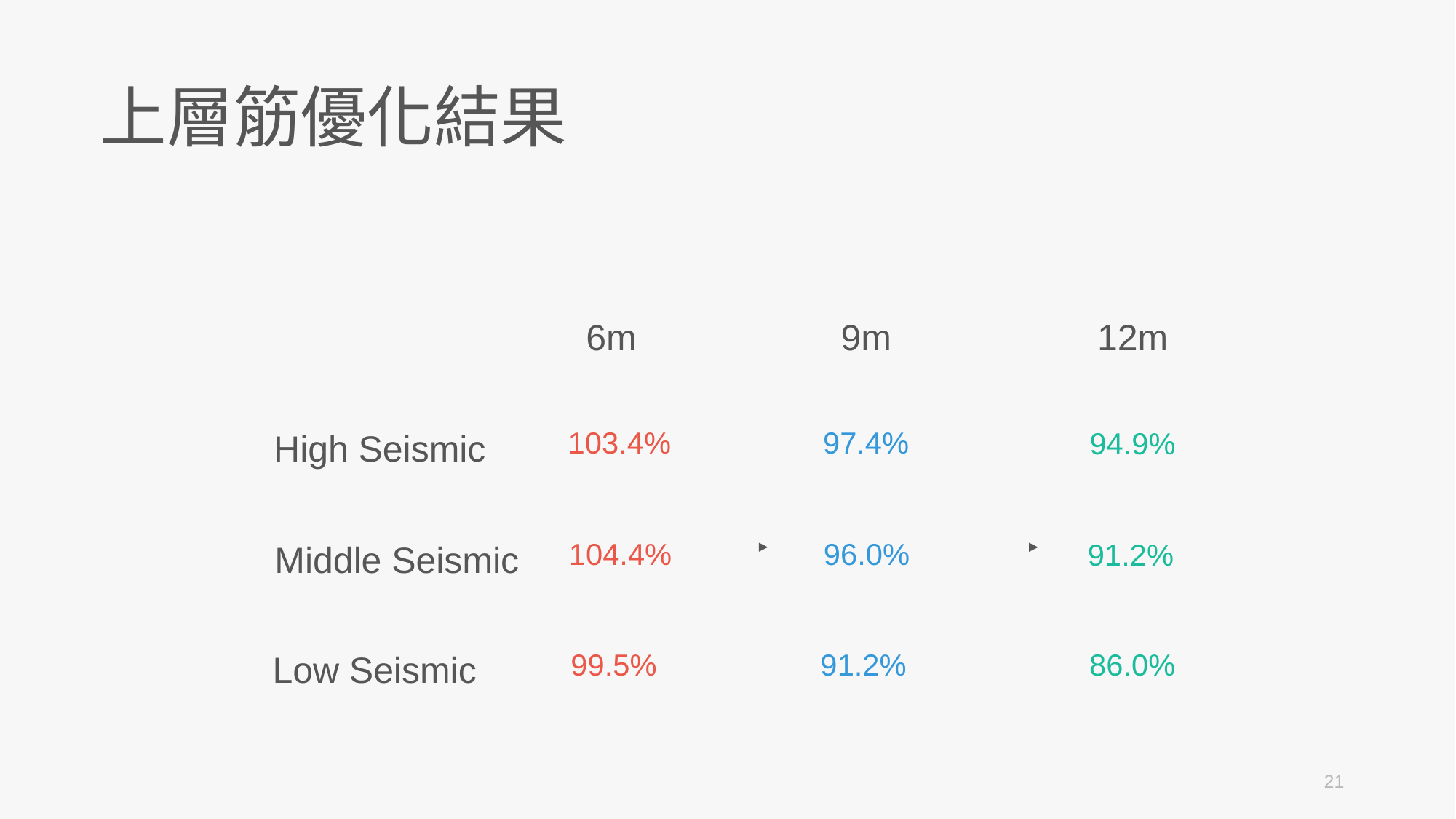

上層筋優化結果
6m
9m
12m
103.4%
97.4%
High Seismic
94.9%
104.4%
96.0%
Middle Seismic
91.2%
99.5%
91.2%
Low Seismic
86.0%
21